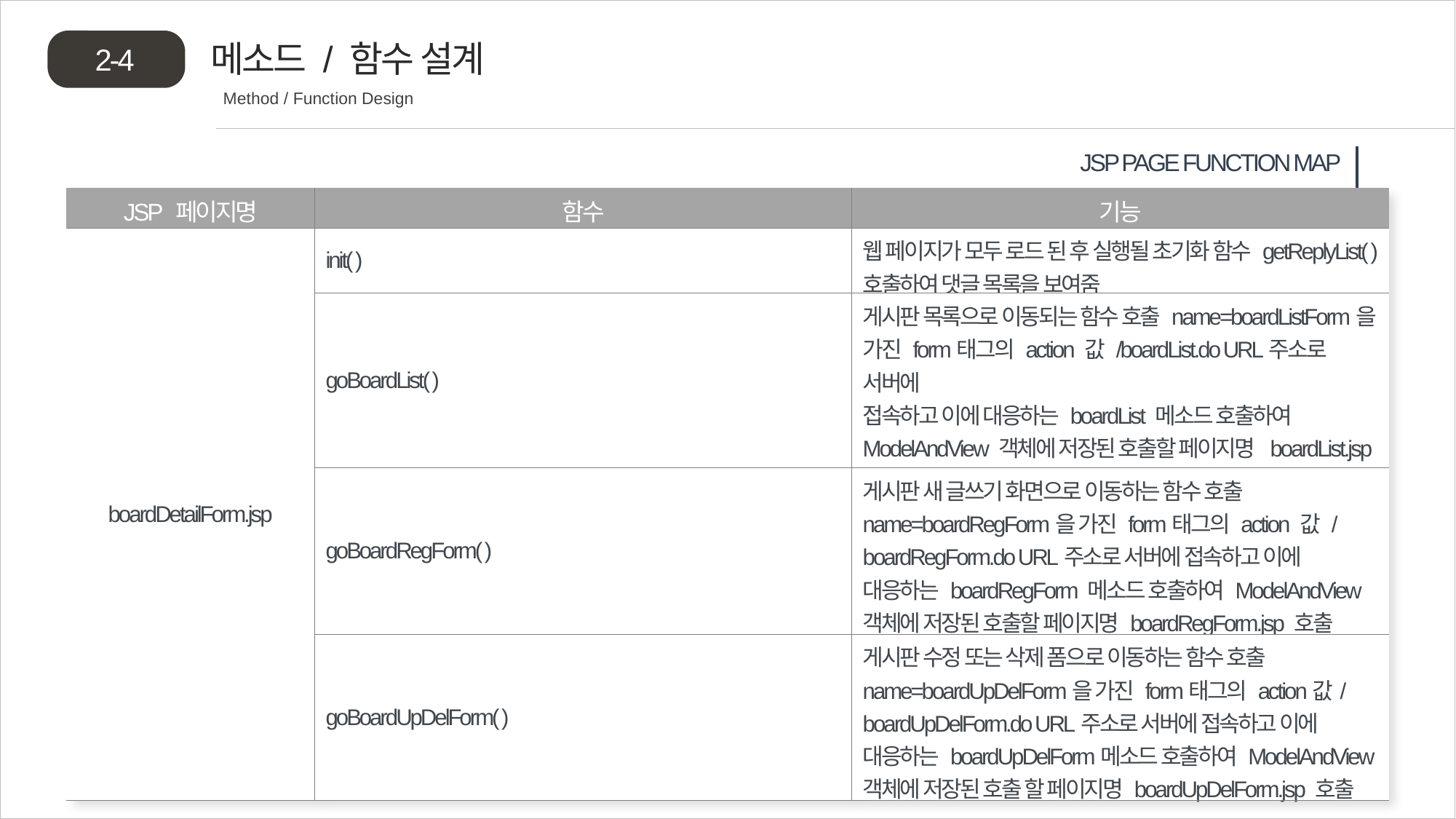

메소드 / 함수 설계
2-4
Method / Function Design
 JSP PAGE FUNCTION MAP
| JSP 페이지명 | 함수 | 기능 |
| --- | --- | --- |
| boardDetailForm.jsp | init( ) | 웹 페이지가 모두 로드 된 후 실행될 초기화 함수 getReplyList( ) 호출하여 댓글 목록을 보여줌 |
|  | goBoardList( ) | 게시판 목록으로 이동되는 함수 호출 name=boardListForm을 가진 form태그의 action 값 /boardList.do URL주소로 서버에 접속하고 이에 대응하는 boardList 메소드 호출하여 ModelAndView 객체에 저장된 호출할 페이지명 boardList.jsp 호출 |
|  | goBoardRegForm( ) | 게시판 새 글쓰기 화면으로 이동하는 함수 호출 name=boardRegForm을 가진 form태그의 action 값 /boardRegForm.do URL주소로 서버에 접속하고 이에 대응하는 boardRegForm 메소드 호출하여 ModelAndView객체에 저장된 호출할 페이지명 boardRegForm.jsp 호출 |
|  | goBoardUpDelForm( ) | 게시판 수정 또는 삭제 폼으로 이동하는 함수 호출 name=boardUpDelForm을 가진 form태그의 action값/boardUpDelForm.do URL주소로 서버에 접속하고 이에 대응하는 boardUpDelForm메소드 호출하여 ModelAndView객체에 저장된 호출 할 페이지명 boardUpDelForm.jsp 호출 |